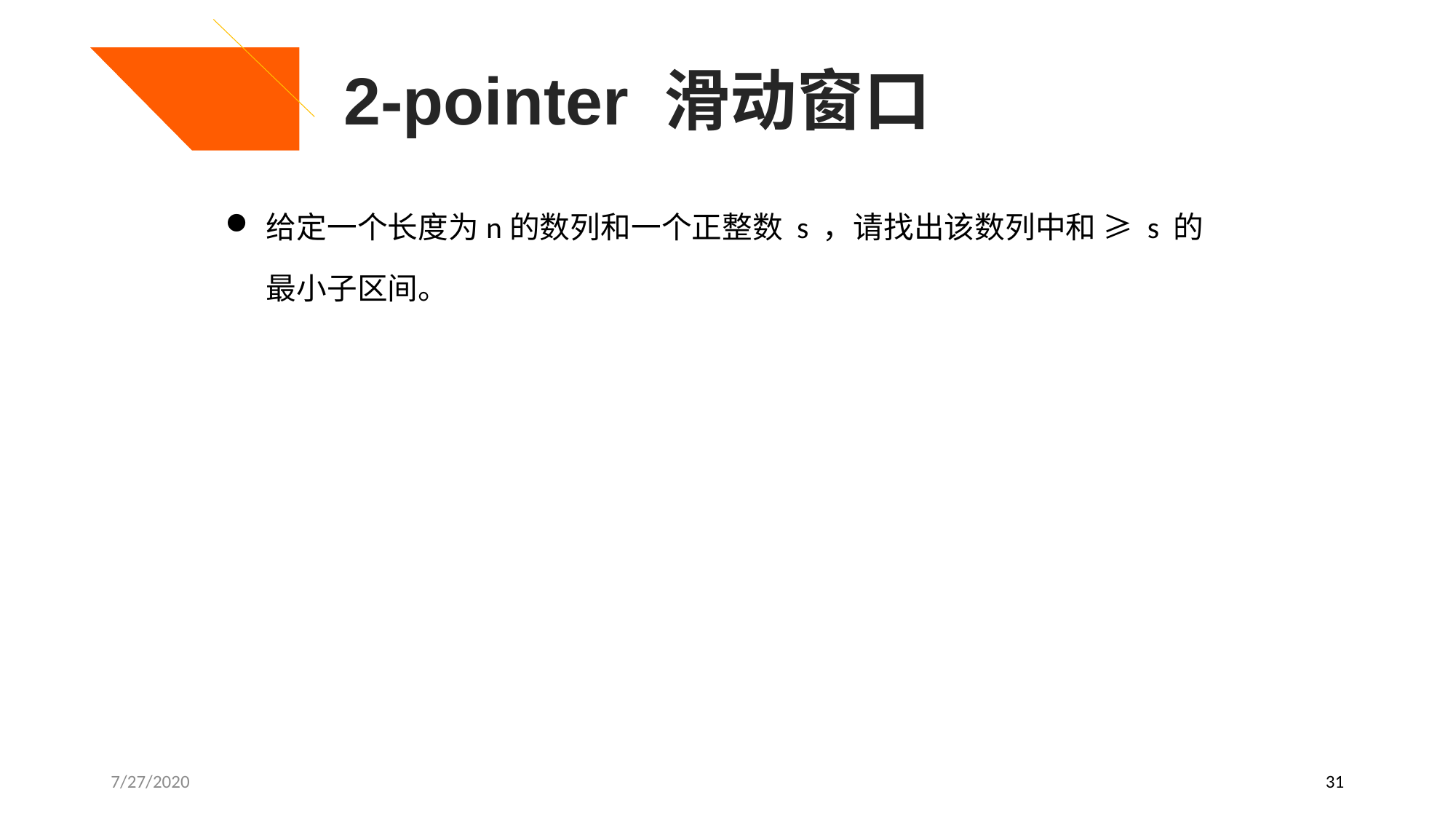

2-pointer 滑动窗口
给定一个长度为n的数列和一个正整数 s ，请找出该数列中和 ≥ s 的最小子区间。
7/27/2020
31